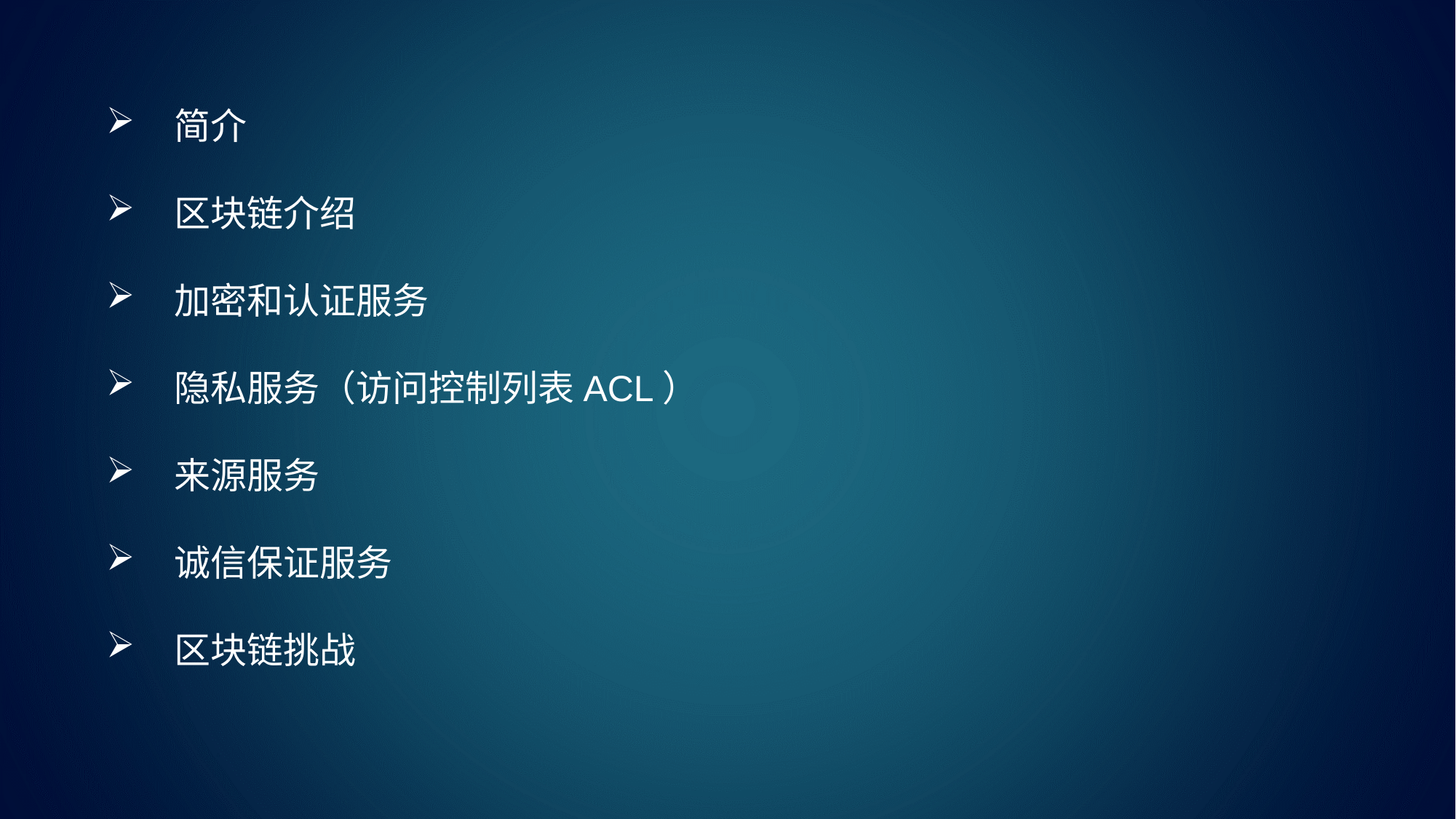

简介

区块链介绍

加密和认证服务

隐私服务（访问控制列表ACL）

来源服务

诚信保证服务

区块链挑战